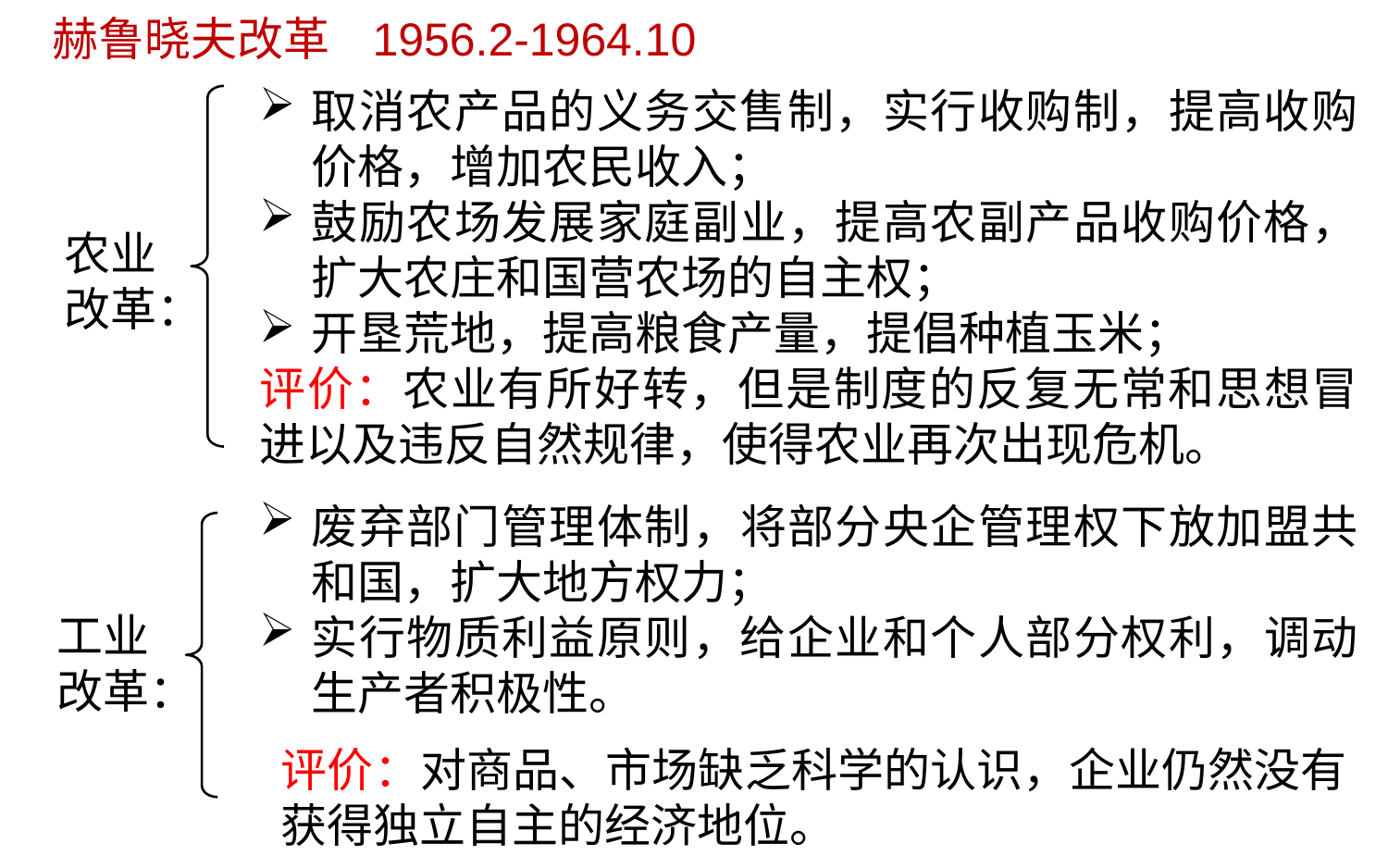

赫鲁晓夫改革   1956.2-1964.10
取消农产品的义务交售制，实行收购制，提高收购价格，增加农民收入；
鼓励农场发展家庭副业，提高农副产品收购价格，扩大农庄和国营农场的自主权；
开垦荒地，提高粮食产量，提倡种植玉米；
评价：农业有所好转，但是制度的反复无常和思想冒进以及违反自然规律，使得农业再次出现危机。

农业
改革：
废弃部门管理体制，将部分央企管理权下放加盟共和国，扩大地方权力；
实行物质利益原则，给企业和个人部分权利，调动生产者积极性。

工业
改革：
评价：对商品、市场缺乏科学的认识，企业仍然没有获得独立自主的经济地位。